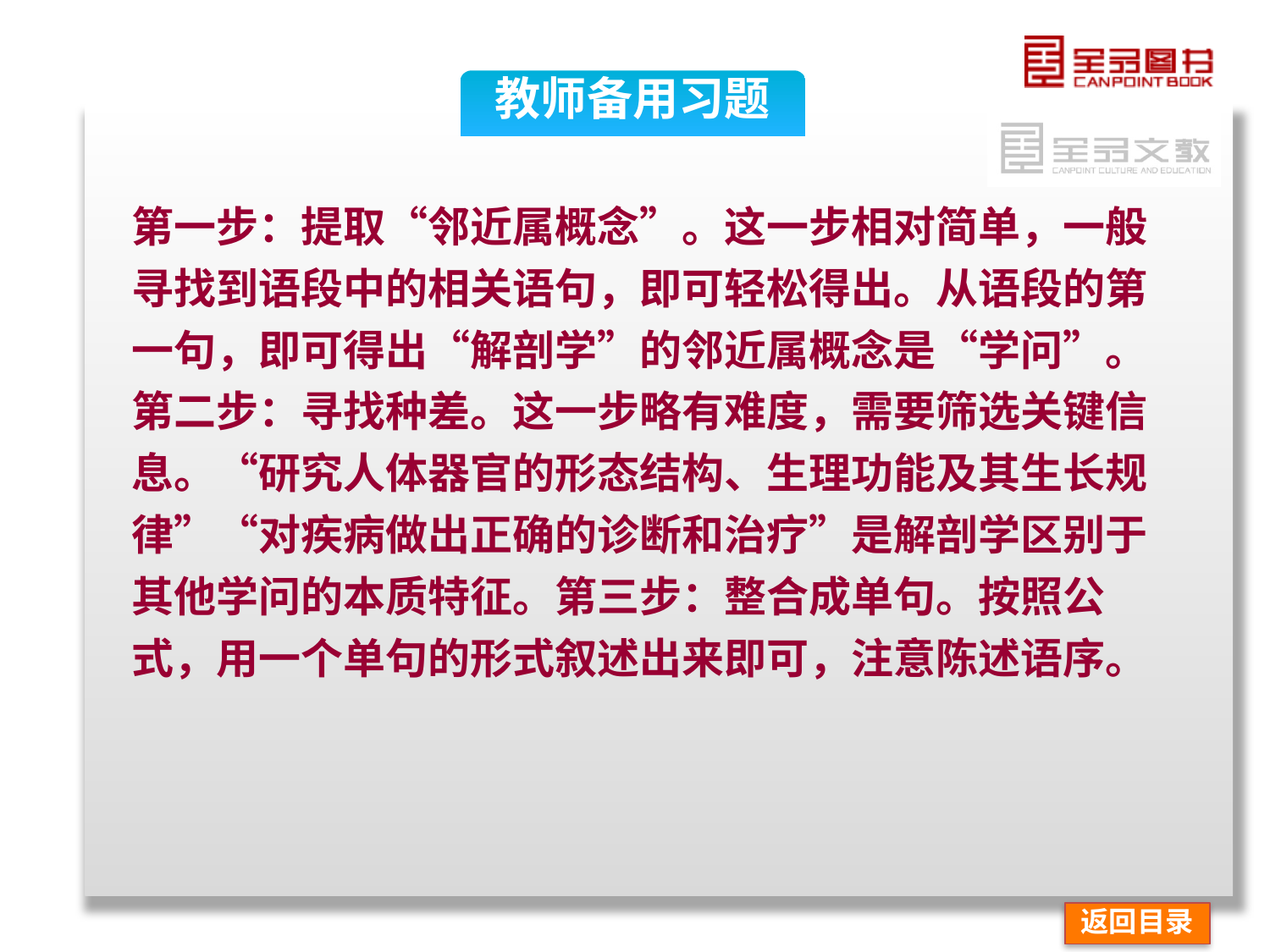

教师备用习题
第一步：提取“邻近属概念”。这一步相对简单，一般寻找到语段中的相关语句，即可轻松得出。从语段的第一句，即可得出“解剖学”的邻近属概念是“学问”。第二步：寻找种差。这一步略有难度，需要筛选关键信息。“研究人体器官的形态结构、生理功能及其生长规律”“对疾病做出正确的诊断和治疗”是解剖学区别于其他学问的本质特征。第三步：整合成单句。按照公式，用一个单句的形式叙述出来即可，注意陈述语序。

返回目录